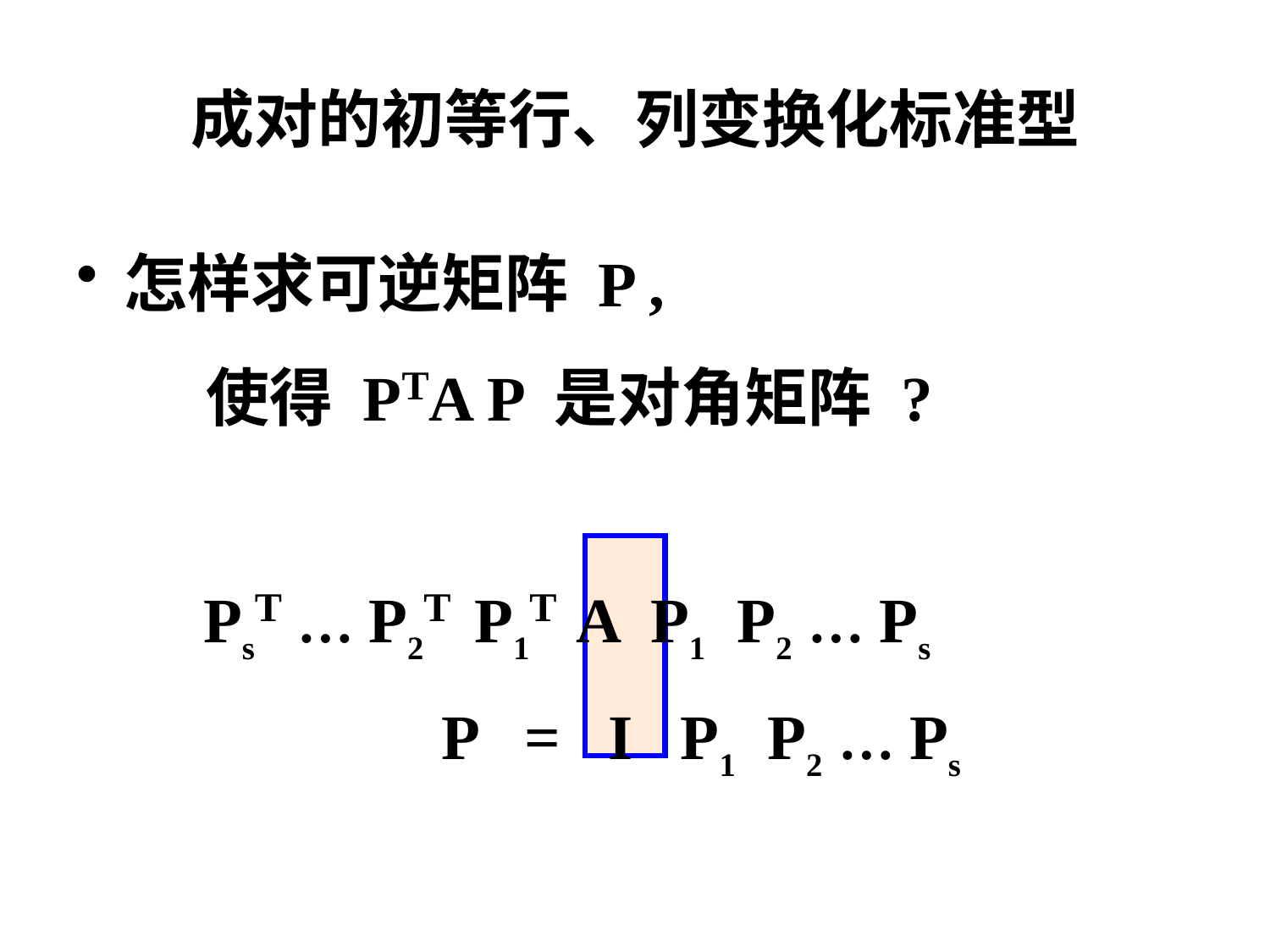

# 成对的初等行、列变换化标准型
怎样求可逆矩阵 P ,
        使得 PTA P 是对角矩阵 ?

        PsT … P2T  P1T  A  P1  P2  … Ps
                       P   =   I   P1  P2  … Ps